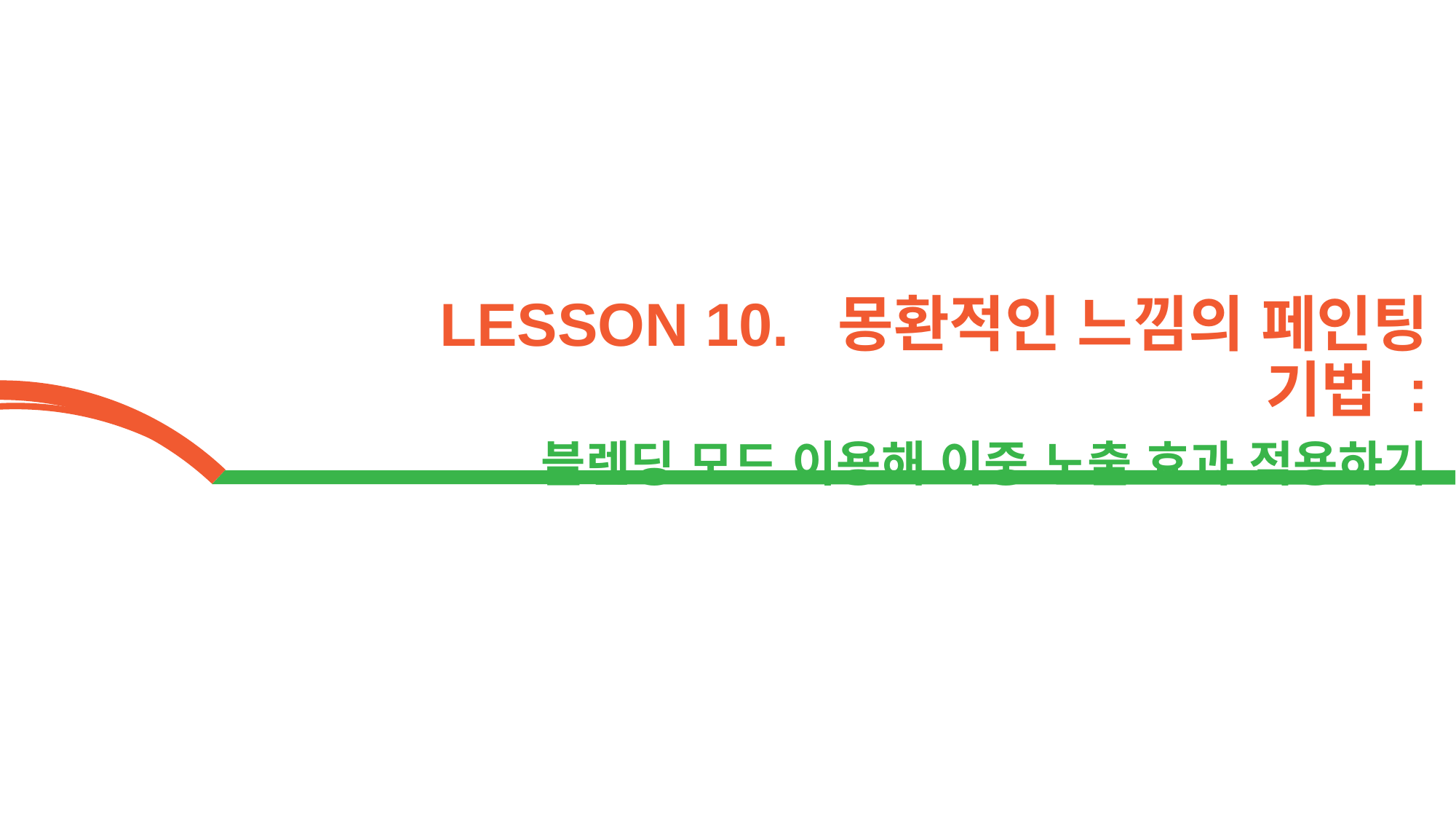

LESSON 10.  몽환적인 느낌의 페인팅 기법 :
블렌딩 모드 이용해 이중 노출 효과 적용하기